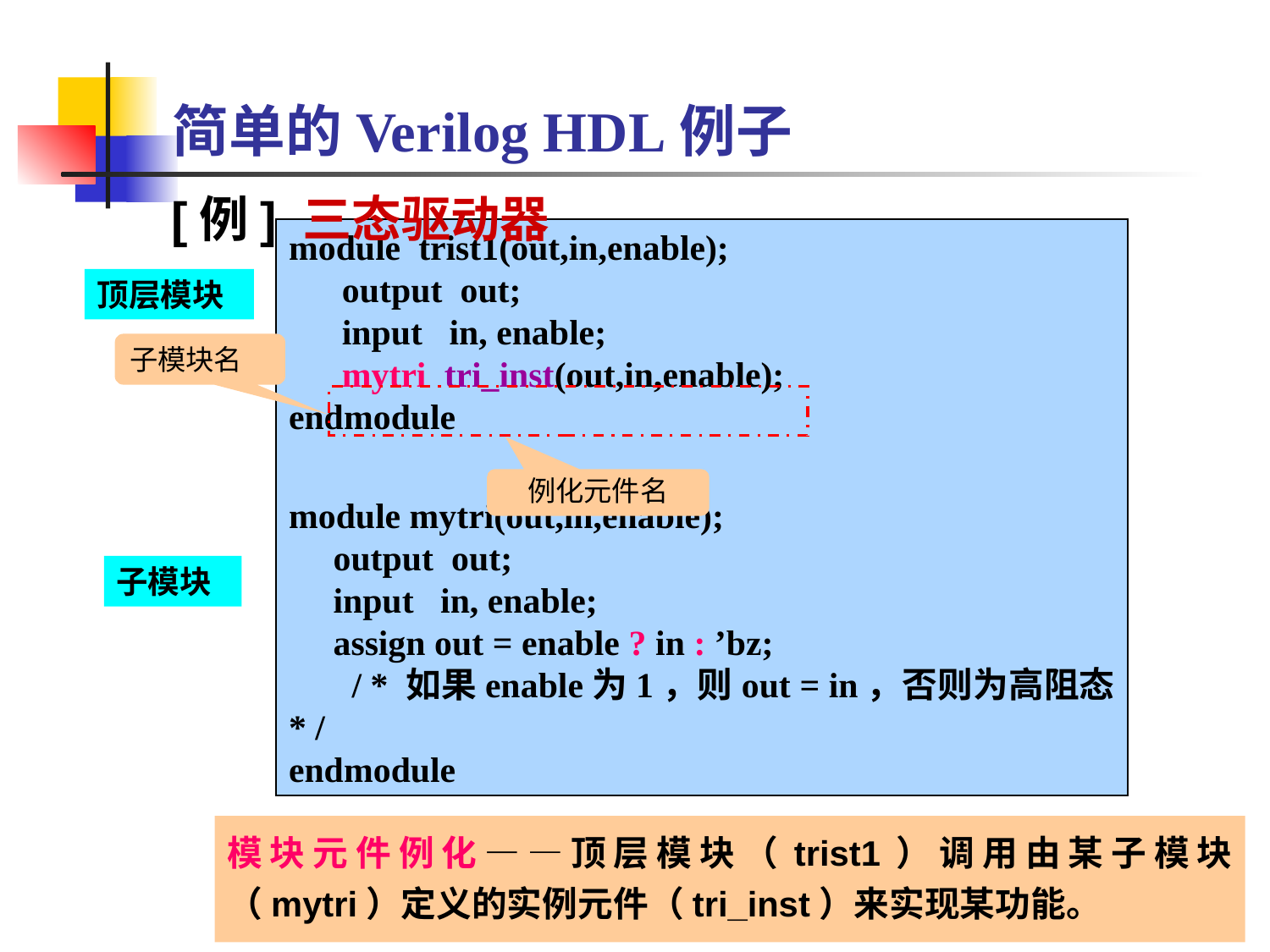

简单的Verilog HDL例子
[例] 三态驱动器
module  trist1(out,in,enable);
      output  out;
      input   in, enable;
      mytri  tri_inst(out,in,enable);
endmodule

module mytri(out,in,enable);
     output  out;
     input   in, enable;
     assign out = enable ? in : ’bz;
       / * 如果enable为1，则out = in，否则为高阻态 * /
endmodule
顶层模块
子模块名

例化元件名
子模块
模块元件例化——顶层模块（trist1）调用由某子模块（mytri）定义的实例元件（tri_inst）来实现某功能。